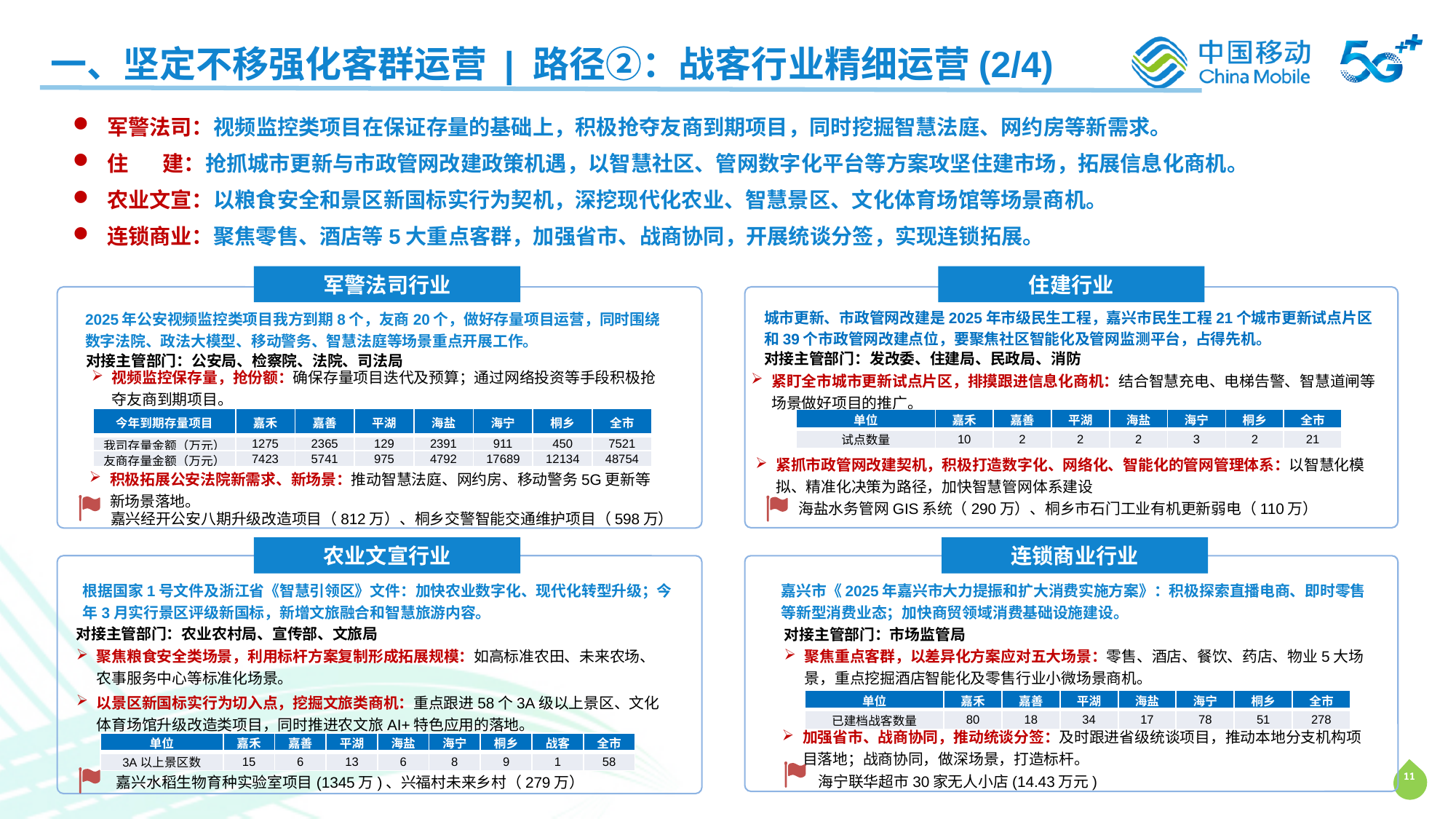

一、坚定不移强化客群运营 | 路径②：战客行业精细运营(2/4)
军警法司：视频监控类项目在保证存量的基础上，积极抢夺友商到期项目，同时挖掘智慧法庭、网约房等新需求。
住       建：抢抓城市更新与市政管网改建政策机遇，以智慧社区、管网数字化平台等方案攻坚住建市场，拓展信息化商机。
农业文宣：以粮食安全和景区新国标实行为契机，深挖现代化农业、智慧景区、文化体育场馆等场景商机。
连锁商业：聚焦零售、酒店等5大重点客群，加强省市、战商协同，开展统谈分签，实现连锁拓展。
军警法司行业
住建行业

城市更新、市政管网改建是2025年市级民生工程，嘉兴市民生工程21个城市更新试点片区和39个市政管网改建点位，要聚焦社区智能化及管网监测平台，占得先机。
2025年公安视频监控类项目我方到期8个，友商20个，做好存量项目运营，同时围绕数字法院、政法大模型、移动警务、智慧法庭等场景重点开展工作。
对接主管部门：发改委、住建局、民政局、消防
对接主管部门：公安局、检察院、法院、司法局
视频监控保存量，抢份额：确保存量项目迭代及预算；通过网络投资等手段积极抢夺友商到期项目。
紧盯全市城市更新试点片区，排摸跟进信息化商机：结合智慧充电、电梯告警、智慧道闸等场景做好项目的推广。
| 今年到期存量项目 | 嘉禾 | 嘉善 | 平湖 | 海盐 | 海宁 | 桐乡 | 全市 |
| --- | --- | --- | --- | --- | --- | --- | --- |
| 我司存量金额（万元） | 1275 | 2365 | 129 | 2391 | 911 | 450 | 7521 |
| 友商存量金额（万元） | 7423 | 5741 | 975 | 4792 | 17689 | 12134 | 48754 |
| 单位 | 嘉禾 | 嘉善 | 平湖 | 海盐 | 海宁 | 桐乡 | 全市 |
| --- | --- | --- | --- | --- | --- | --- | --- |
| 试点数量 | 10 | 2 | 2 | 2 | 3 | 2 | 21 |
紧抓市政管网改建契机，积极打造数字化、网络化、智能化的管网管理体系：以智慧化模拟、精准化决策为路径，加快智慧管网体系建设
积极拓展公安法院新需求、新场景：推动智慧法庭、网约房、移动警务5G更新等新场景落地。
海盐水务管网GIS系统（290万）、桐乡市石门工业有机更新弱电（110万）

嘉兴经开公安八期升级改造项目（812万）、桐乡交警智能交通维护项目（598万）
农业文宣行业
连锁商业行业

嘉兴市《2025年嘉兴市大力提振和扩大消费实施方案》：积极探索直播电商、即时零售等新型消费业态；加快商贸领域消费基础设施建设。
根据国家1号文件及浙江省《智慧引领区》文件：加快农业数字化、现代化转型升级；今年3月实行景区评级新国标，新增文旅融合和智慧旅游内容。
对接主管部门：农业农村局、宣传部、文旅局
对接主管部门：市场监管局
聚焦粮食安全类场景，利用标杆方案复制形成拓展规模：如高标准农田、未来农场、农事服务中心等标准化场景。
聚焦重点客群，以差异化方案应对五大场景：零售、酒店、餐饮、药店、物业5大场景，重点挖掘酒店智能化及零售行业小微场景商机。
以景区新国标实行为切入点，挖掘文旅类商机：重点跟进58个3A级以上景区、文化体育场馆升级改造类项目，同时推进农文旅AI+特色应用的落地。
| 单位 | 嘉禾 | 嘉善 | 平湖 | 海盐 | 海宁 | 桐乡 | 全市 |
| --- | --- | --- | --- | --- | --- | --- | --- |
| 已建档战客数量 | 80 | 18 | 34 | 17 | 78 | 51 | 278 |
加强省市、战商协同，推动统谈分签：及时跟进省级统谈项目，推动本地分支机构项目落地；战商协同，做深场景，打造标杆。
| 单位 | 嘉禾 | 嘉善 | 平湖 | 海盐 | 海宁 | 桐乡 | 战客 | 全市 |
| --- | --- | --- | --- | --- | --- | --- | --- | --- |
| 3A以上景区数 | 15 | 6 | 13 | 6 | 8 | 9 | 1 | 58 |

海宁联华超市30家无人小店(14.43万元)
嘉兴水稻生物育种实验室项目(1345万)、兴福村未来乡村（279万）